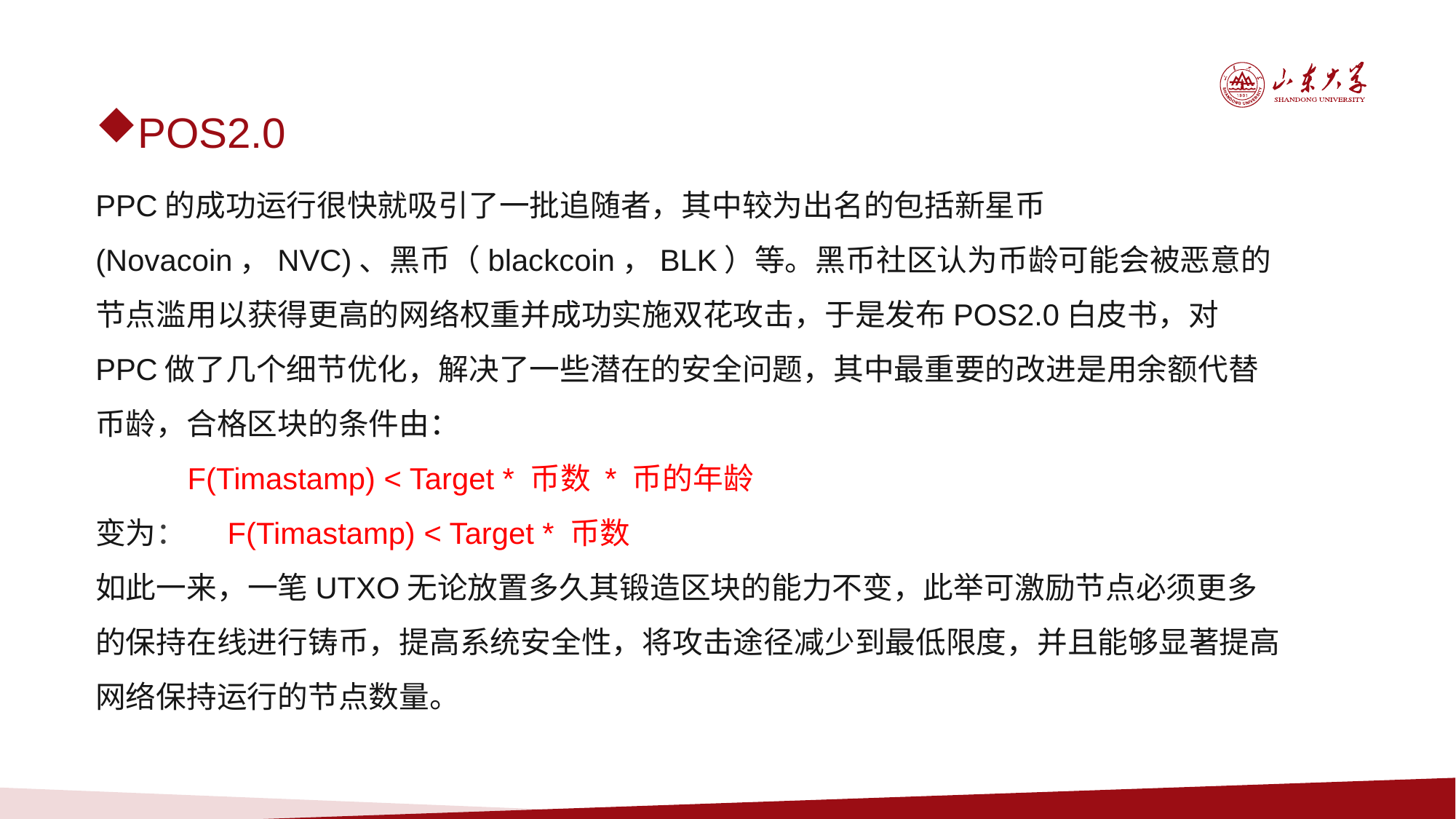

POS2.0
PPC的成功运行很快就吸引了一批追随者，其中较为出名的包括新星币(Novacoin，NVC)、黑币（blackcoin，BLK）等。黑币社区认为币龄可能会被恶意的节点滥用以获得更高的网络权重并成功实施双花攻击，于是发布POS2.0白皮书，对PPC做了几个细节优化，解决了一些潜在的安全问题，其中最重要的改进是用余额代替币龄，合格区块的条件由：
           F(Timastamp) < Target * 币数 * 币的年龄
变为：     F(Timastamp) < Target * 币数
如此一来，一笔UTXO无论放置多久其锻造区块的能力不变，此举可激励节点必须更多的保持在线进行铸币，提高系统安全性，将攻击途径减少到最低限度，并且能够显著提高网络保持运行的节点数量。